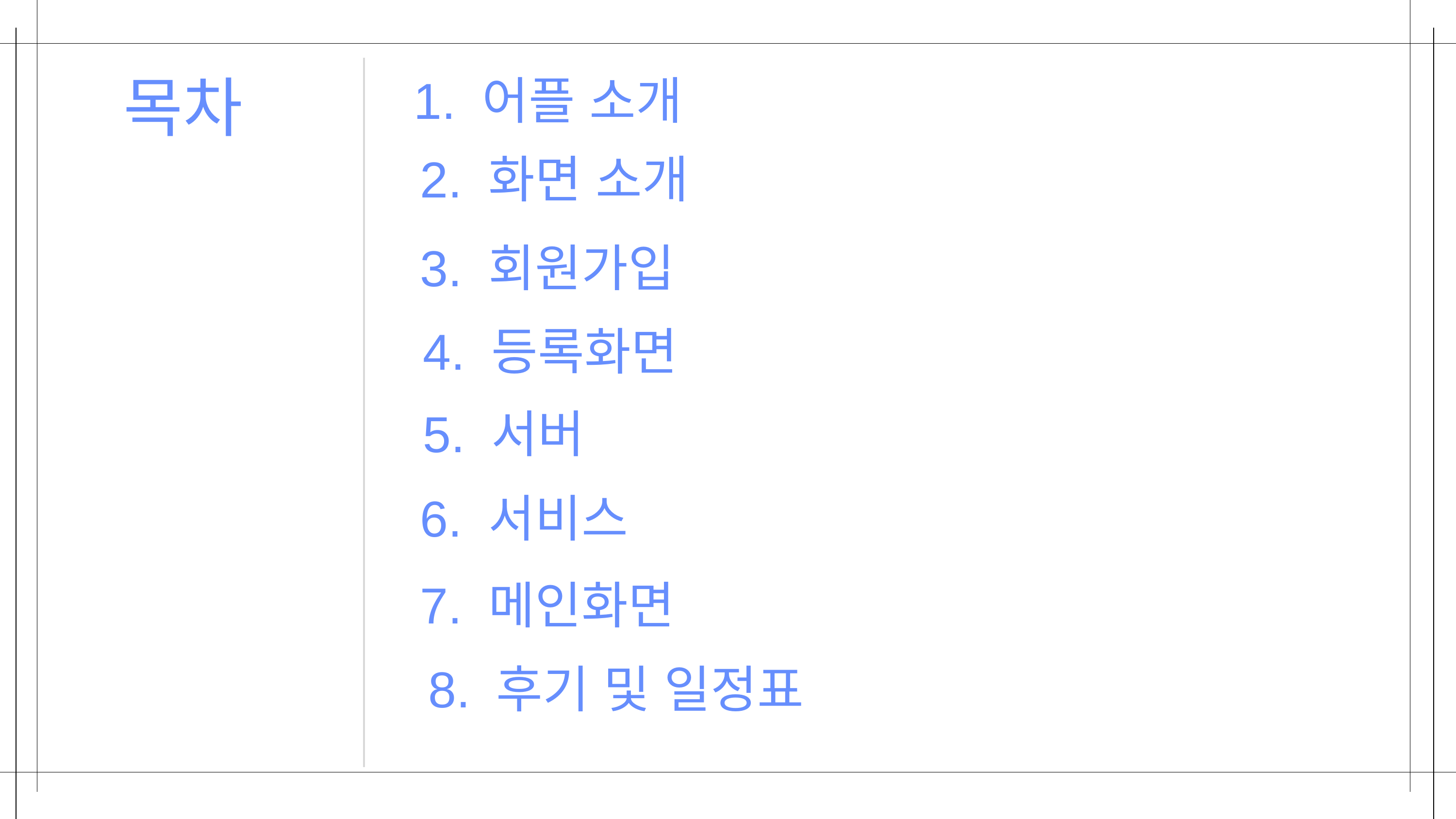

목차
1. 어플 소개
2. 화면 소개
3. 회원가입
4. 등록화면
5. 서버
6. 서비스
7. 메인화면
8. 후기 및 일정표